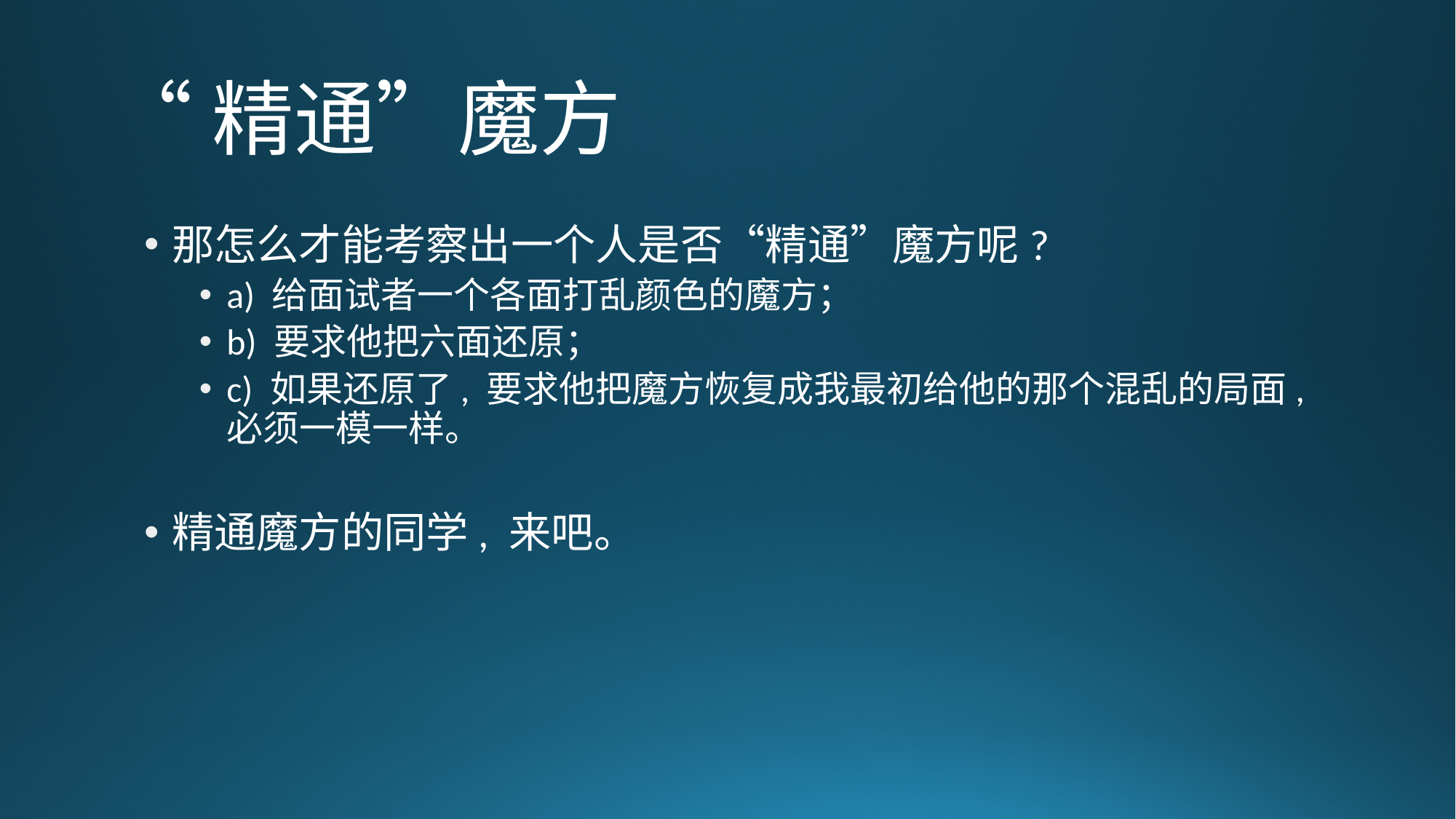

# “精通”魔方
那怎么才能考察出一个人是否“精通”魔方呢?
a) 给面试者一个各面打乱颜色的魔方；
b) 要求他把六面还原；
c) 如果还原了, 要求他把魔方恢复成我最初给他的那个混乱的局面, 必须一模一样。

精通魔方的同学, 来吧。